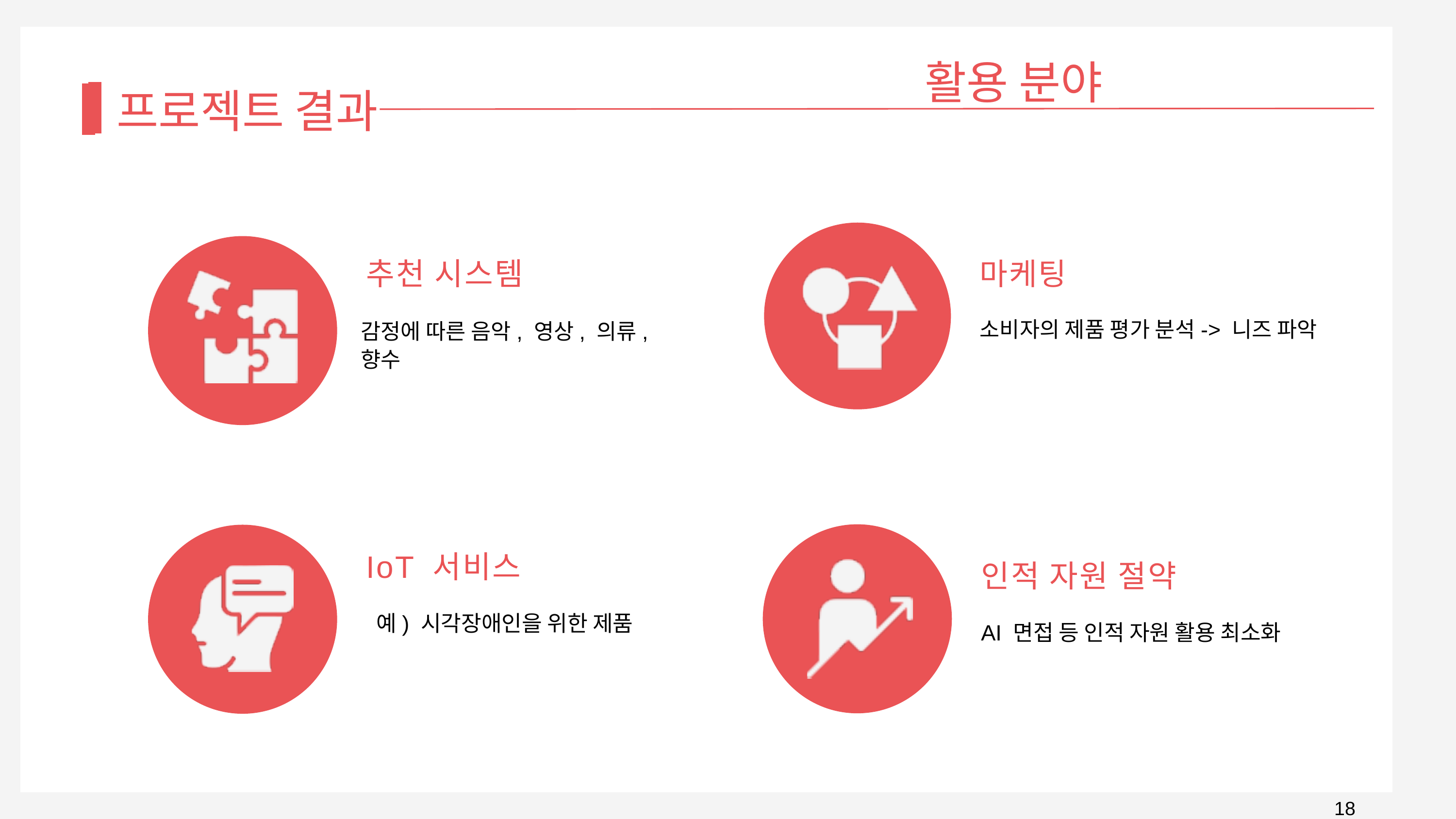

활용 분야
프로젝트 결과

추천 시스템

마케팅

소비자의 제품 평가 분석-> 니즈 파악
감정에 따른 음악, 영상, 의류, 향수

IoT 서비스
인적 자원 절약

 예) 시각장애인을 위한 제품
AI 면접 등 인적 자원 활용 최소화
18